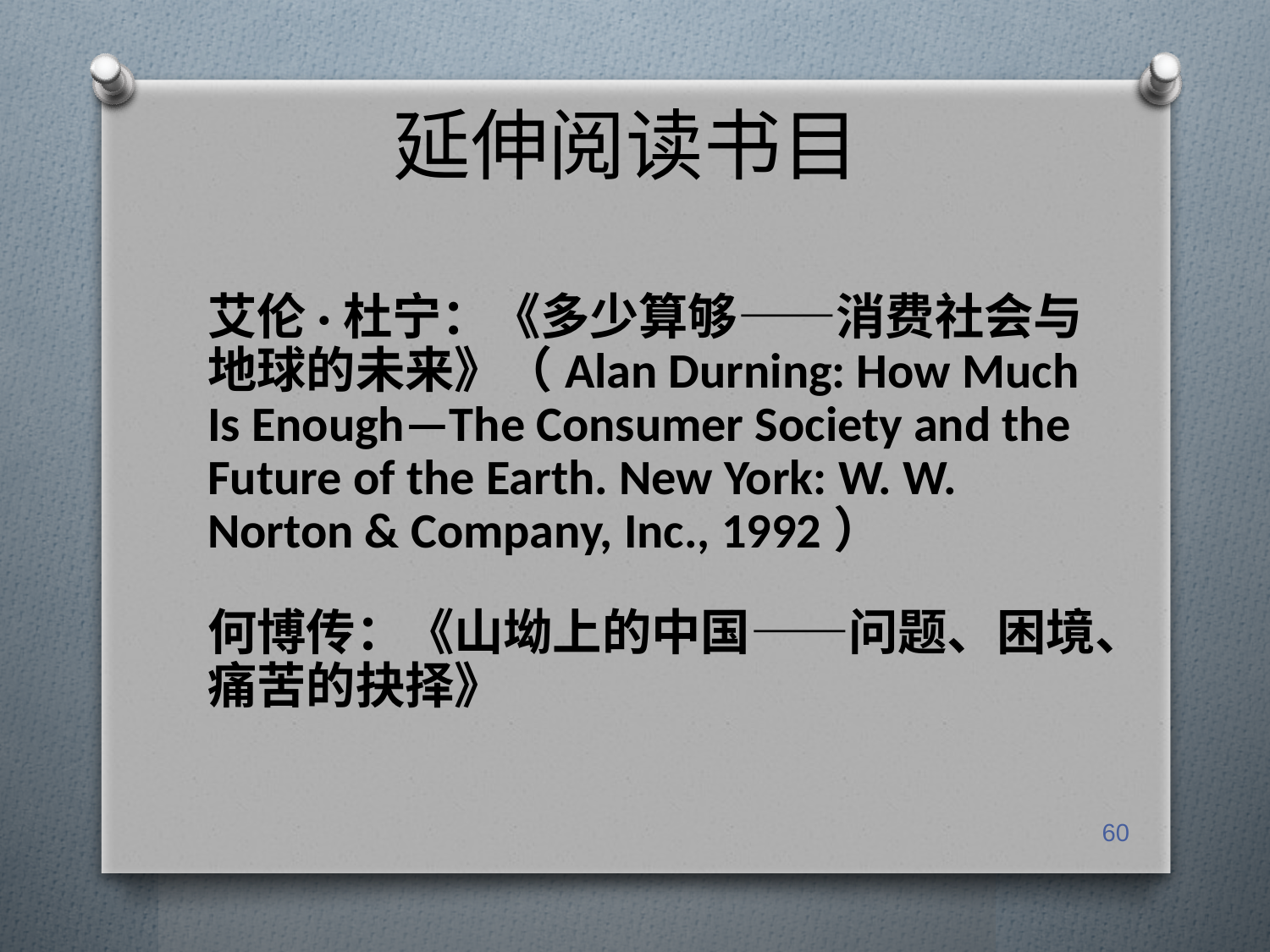

# 延伸阅读书目
艾伦·杜宁：《多少算够——消费社会与地球的未来》（Alan Durning: How Much Is Enough—The Consumer Society and the Future of the Earth. New York: W. W. Norton & Company, Inc., 1992）
何博传：《山坳上的中国——问题、困境、痛苦的抉择》
60